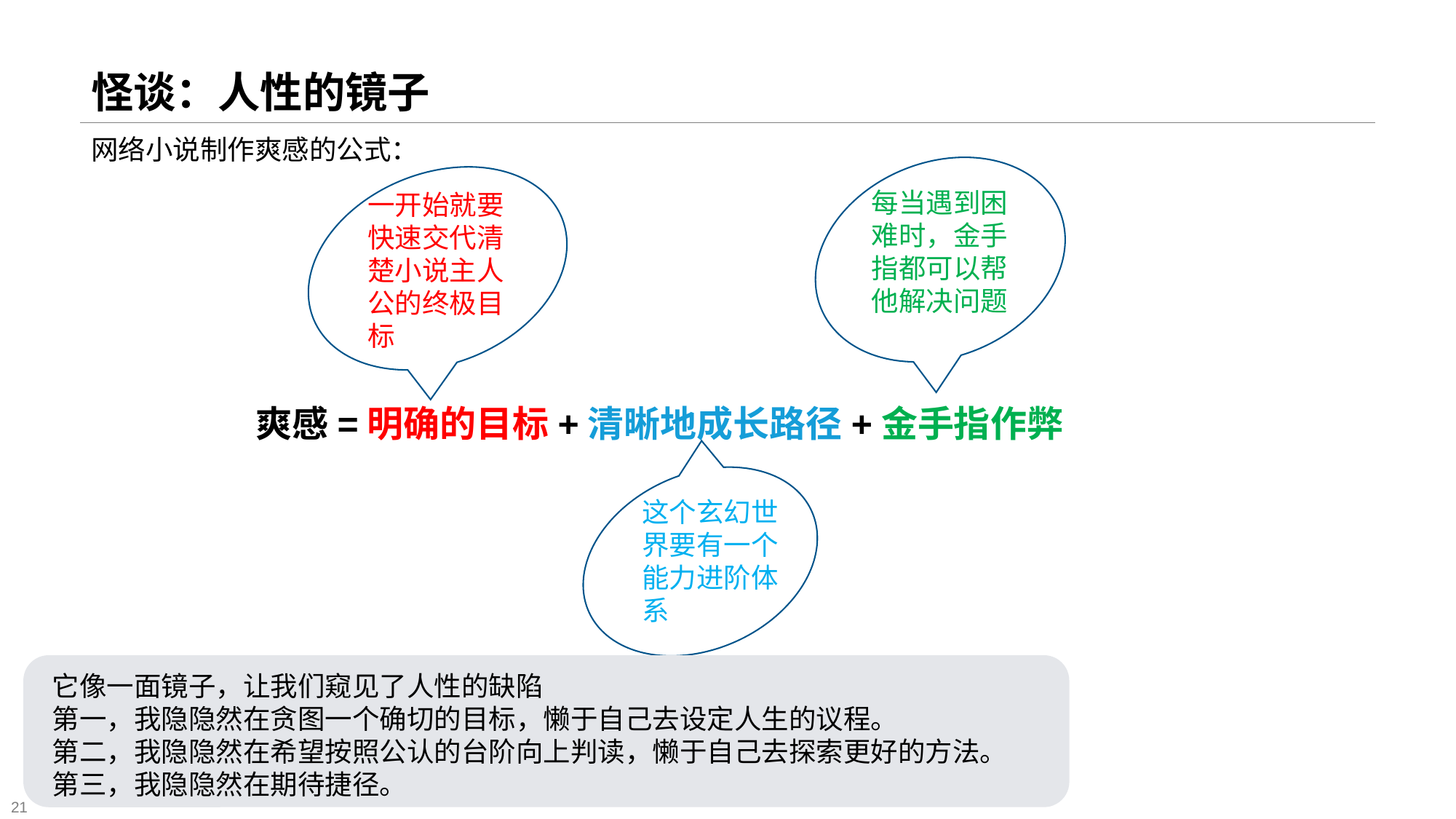

# 怪谈：人性的镜子
网络小说制作爽感的公式：

每当遇到困难时，金手指都可以帮他解决问题
一开始就要快速交代清楚小说主人公的终极目标
爽感=明确的目标+清晰地成长路径+金手指作弊

这个玄幻世界要有一个能力进阶体系

它像一面镜子，让我们窥见了人性的缺陷
第一，我隐隐然在贪图一个确切的目标，懒于自己去设定人生的议程。
第二，我隐隐然在希望按照公认的台阶向上判读，懒于自己去探索更好的方法。
第三，我隐隐然在期待捷径。